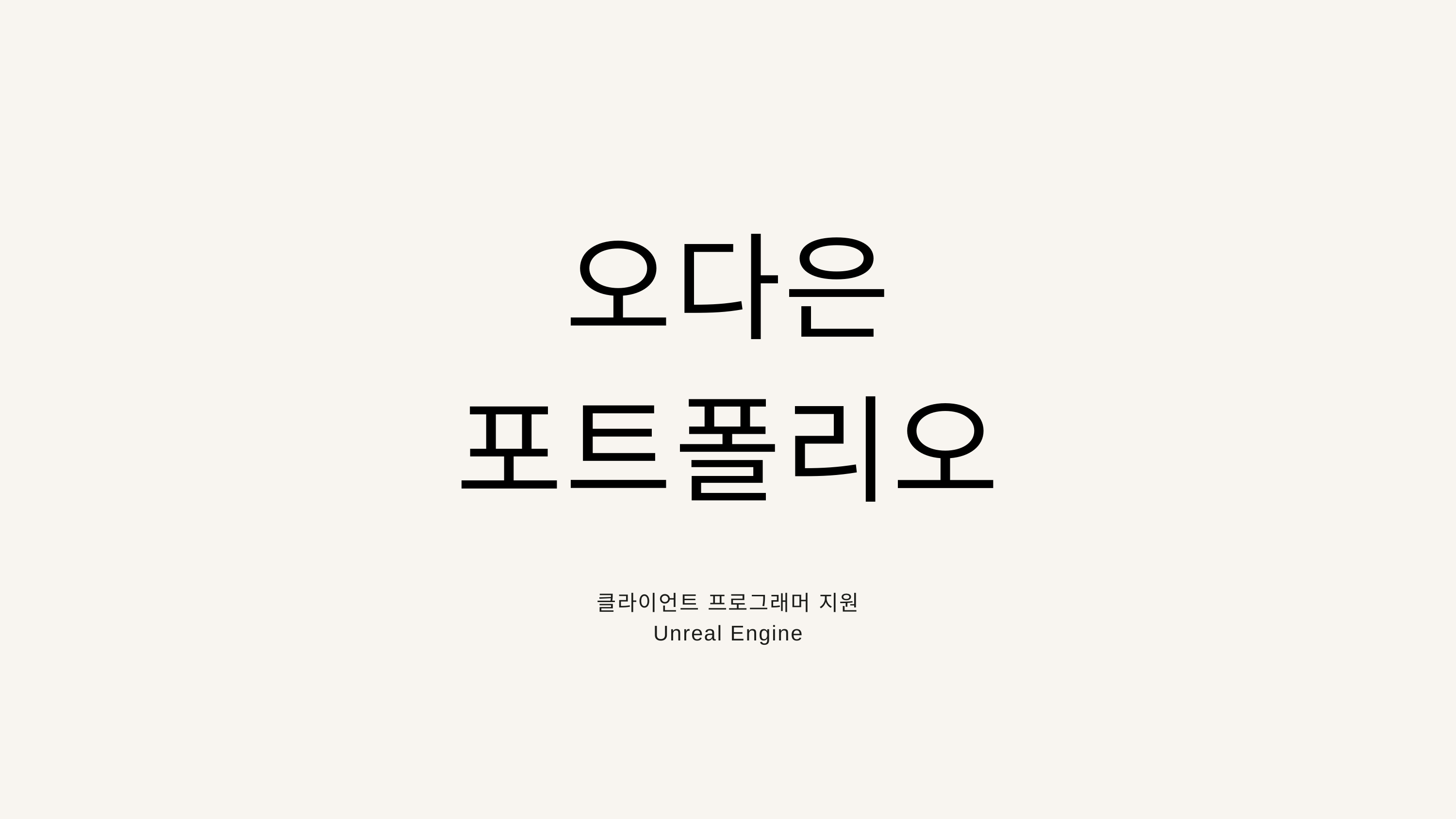

오다은
포트폴리오
클라이언트 프로그래머 지원
Unreal Engine